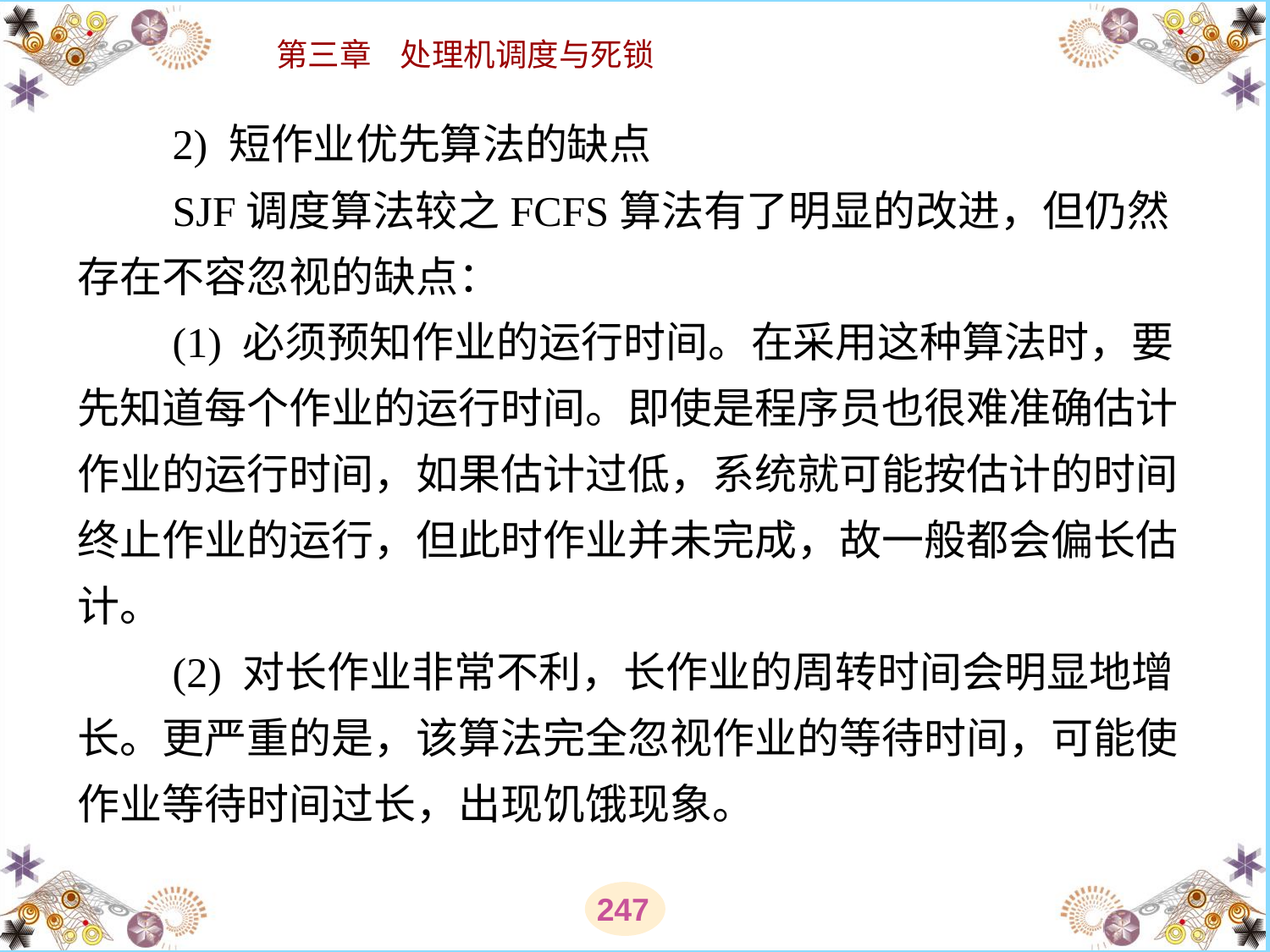

# 2) 短作业优先算法的缺点 　　SJF调度算法较之FCFS算法有了明显的改进，但仍然存在不容忽视的缺点： 　　(1) 必须预知作业的运行时间。在采用这种算法时，要先知道每个作业的运行时间。即使是程序员也很难准确估计作业的运行时间，如果估计过低，系统就可能按估计的时间终止作业的运行，但此时作业并未完成，故一般都会偏长估计。 　　(2) 对长作业非常不利，长作业的周转时间会明显地增长。更严重的是，该算法完全忽视作业的等待时间，可能使作业等待时间过长，出现饥饿现象。